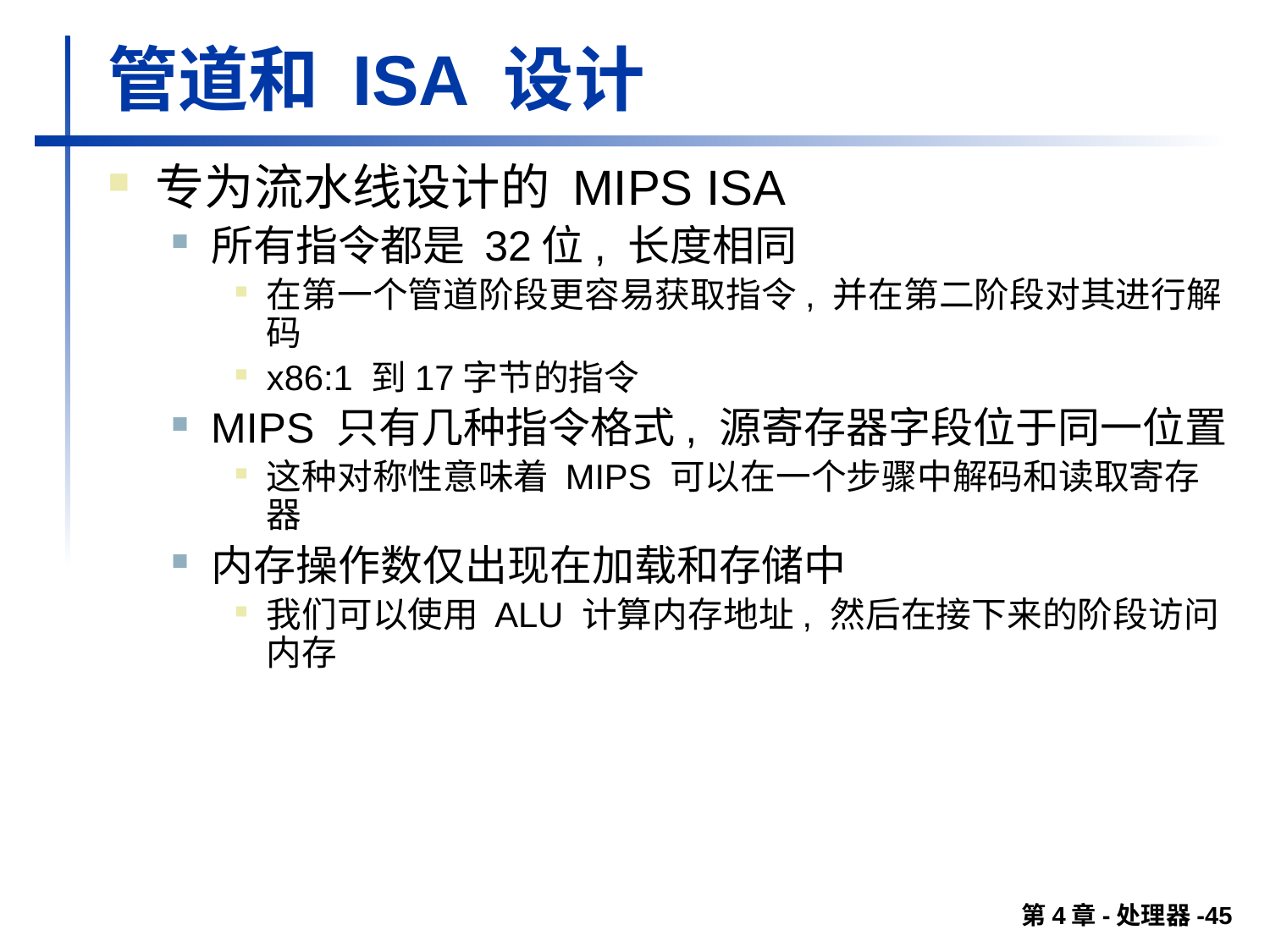

# 管道和 ISA 设计
专为流水线设计的 MIPS ISA
所有指令都是 32位, 长度相同
在第一个管道阶段更容易获取指令, 并在第二阶段对其进行解码
x86:1 到17字节的指令
MIPS 只有几种指令格式, 源寄存器字段位于同一位置
这种对称性意味着 MIPS 可以在一个步骤中解码和读取寄存器
内存操作数仅出现在加载和存储中
我们可以使用 ALU 计算内存地址, 然后在接下来的阶段访问内存
第4章-处理器-45